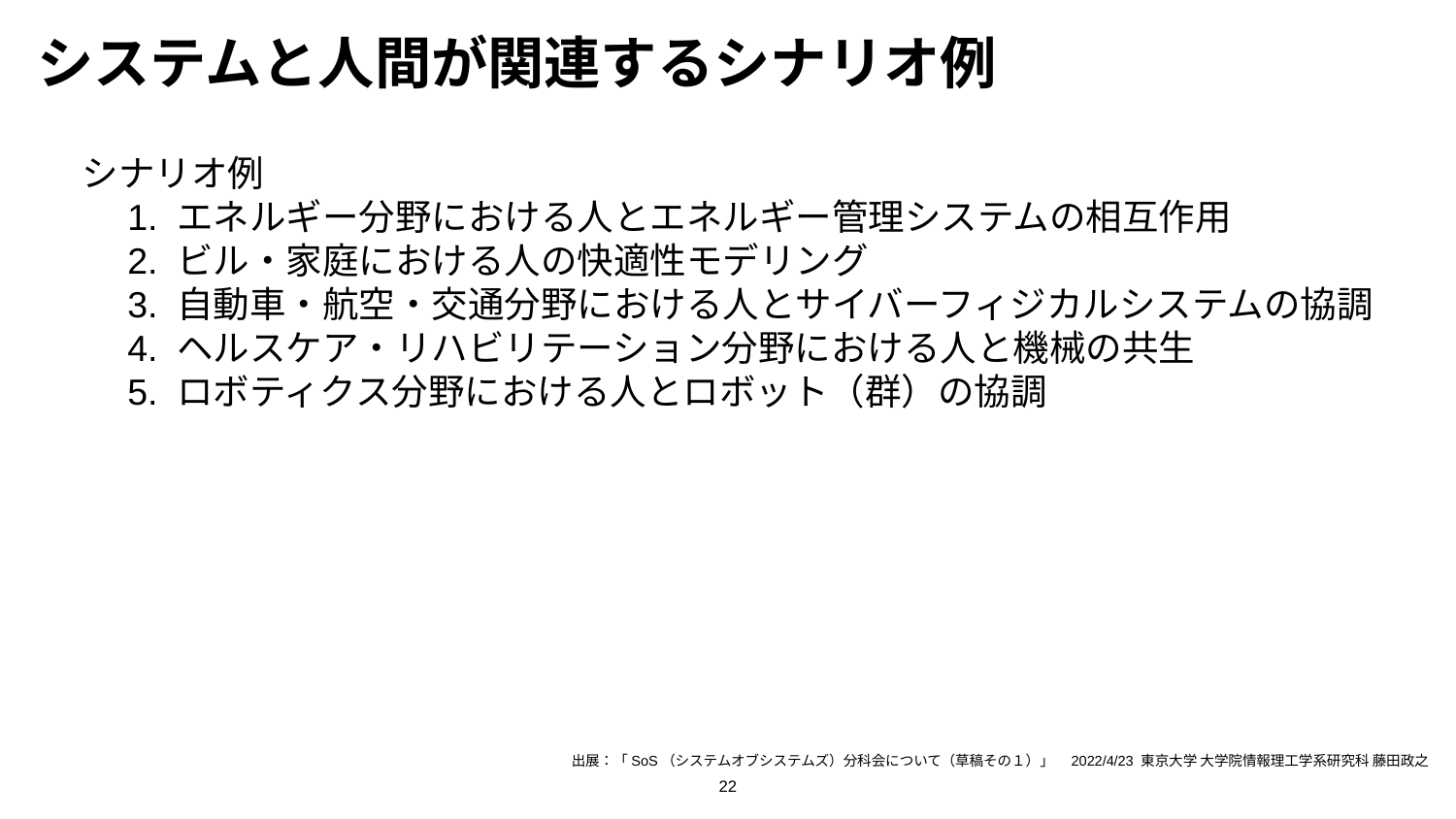

# システムと人間が関連するシナリオ例
シナリオ例
　1. エネルギー分野における人とエネルギー管理システムの相互作用
　2. ビル・家庭における人の快適性モデリング
　3. 自動車・航空・交通分野における人とサイバーフィジカルシステムの協調
　4. ヘルスケア・リハビリテーション分野における人と機械の共生
　5. ロボティクス分野における人とロボット（群）の協調
出展：「SoS（システムオブシステムズ）分科会について（草稿その１）」　2022/4/23 東京大学 大学院情報理工学系研究科 藤田政之
22